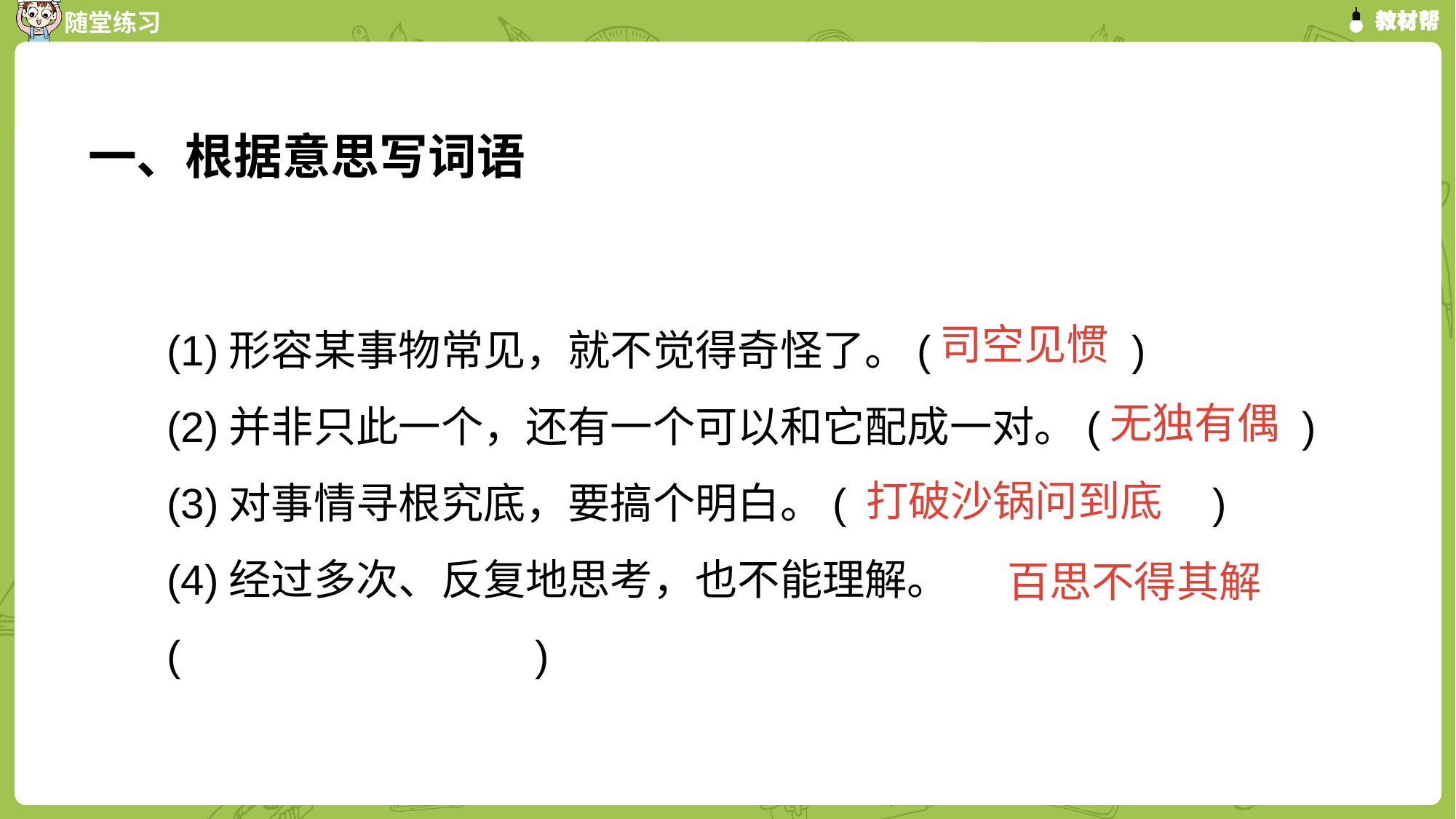

一、根据意思写词语
(1)形容某事物常见，就不觉得奇怪了。(                 )
(2)并非只此一个，还有一个可以和它配成一对。(                 )
(3)对事情寻根究底，要搞个明白。(                               )
(4)经过多次、反复地思考，也不能理解。(                              )
司空见惯
无独有偶
打破沙锅问到底
百思不得其解